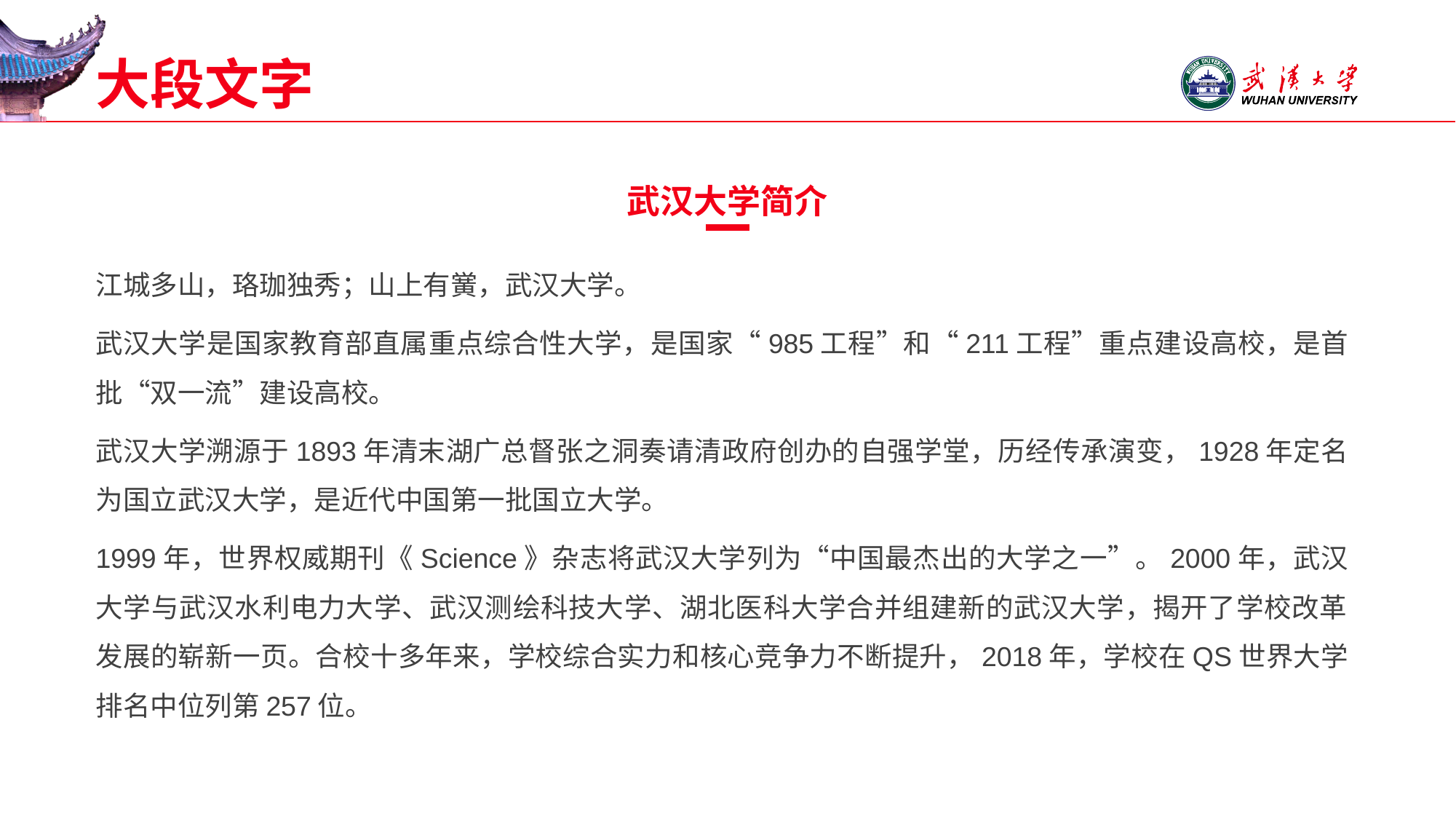

# 大段文字
武汉大学简介
江城多山，珞珈独秀；山上有黉，武汉大学。
武汉大学是国家教育部直属重点综合性大学，是国家“985工程”和“211工程”重点建设高校，是首批“双一流”建设高校。
武汉大学溯源于1893年清末湖广总督张之洞奏请清政府创办的自强学堂，历经传承演变，1928年定名为国立武汉大学，是近代中国第一批国立大学。
1999年，世界权威期刊《Science》杂志将武汉大学列为“中国最杰出的大学之一”。2000年，武汉大学与武汉水利电力大学、武汉测绘科技大学、湖北医科大学合并组建新的武汉大学，揭开了学校改革发展的崭新一页。合校十多年来，学校综合实力和核心竞争力不断提升，2018年，学校在QS世界大学排名中位列第257位。